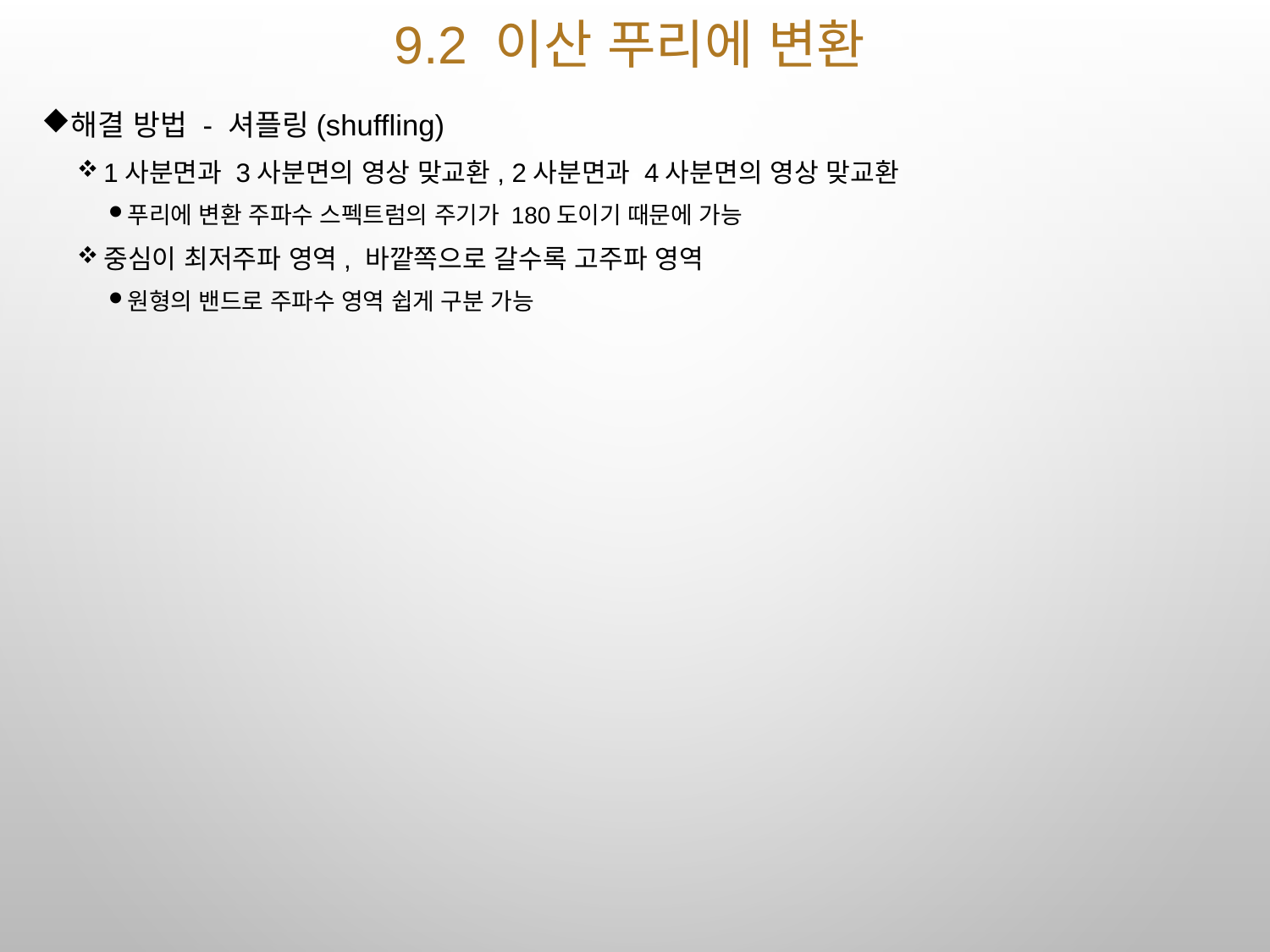

# 9.2 이산 푸리에 변환
해결 방법 - 셔플링(shuffling)
1사분면과 3사분면의 영상 맞교환, 2사분면과 4사분면의 영상 맞교환
푸리에 변환 주파수 스펙트럼의 주기가 180도이기 때문에 가능
중심이 최저주파 영역, 바깥쪽으로 갈수록 고주파 영역
원형의 밴드로 주파수 영역 쉽게 구분 가능